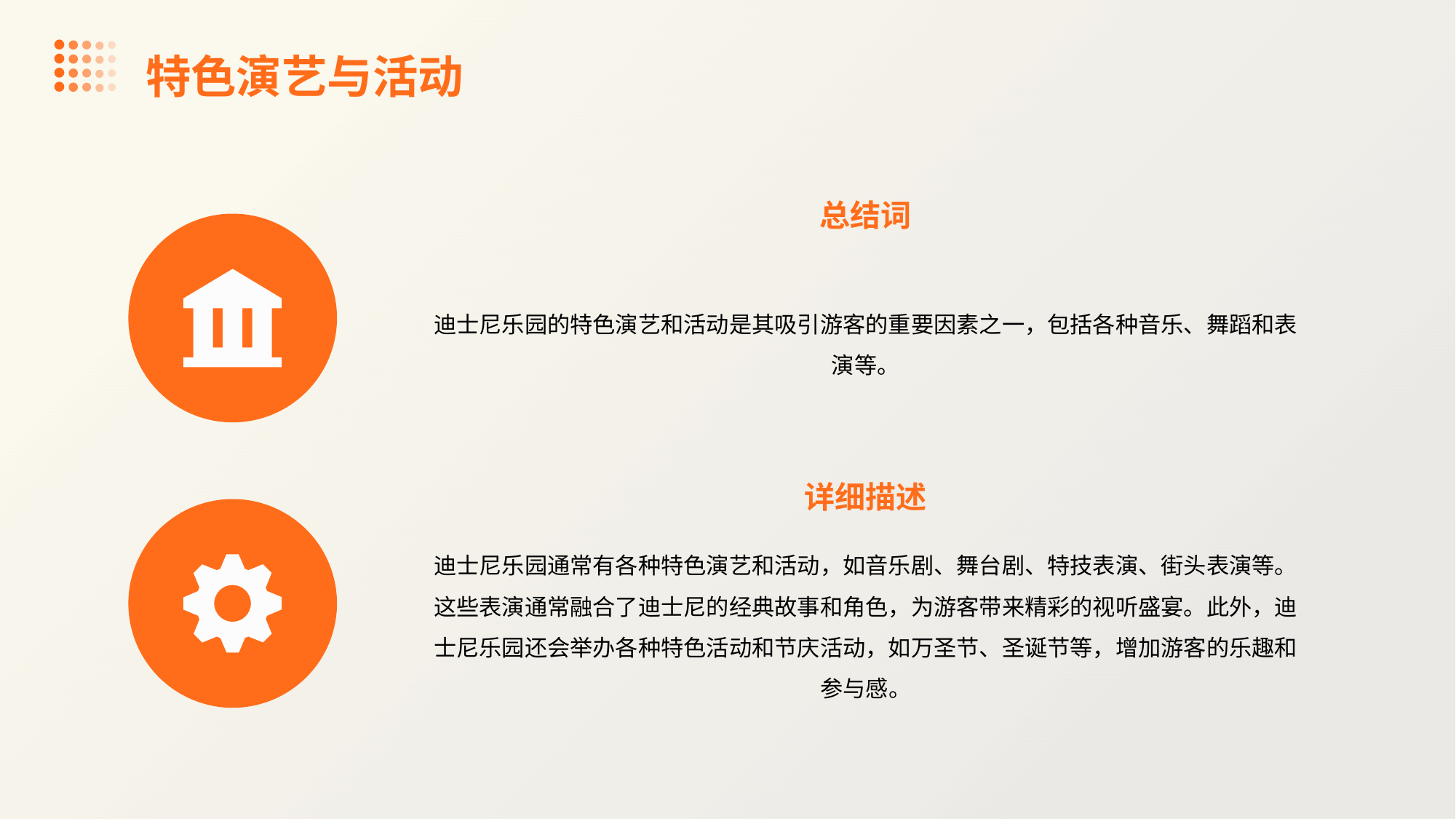

特色演艺与活动

总结词

迪士尼乐园的特色演艺和活动是其吸引游客的重要因素之一，包括各种音乐、舞蹈和表演等。

详细描述

迪士尼乐园通常有各种特色演艺和活动，如音乐剧、舞台剧、特技表演、街头表演等。这些表演通常融合了迪士尼的经典故事和角色，为游客带来精彩的视听盛宴。此外，迪士尼乐园还会举办各种特色活动和节庆活动，如万圣节、圣诞节等，增加游客的乐趣和参与感。